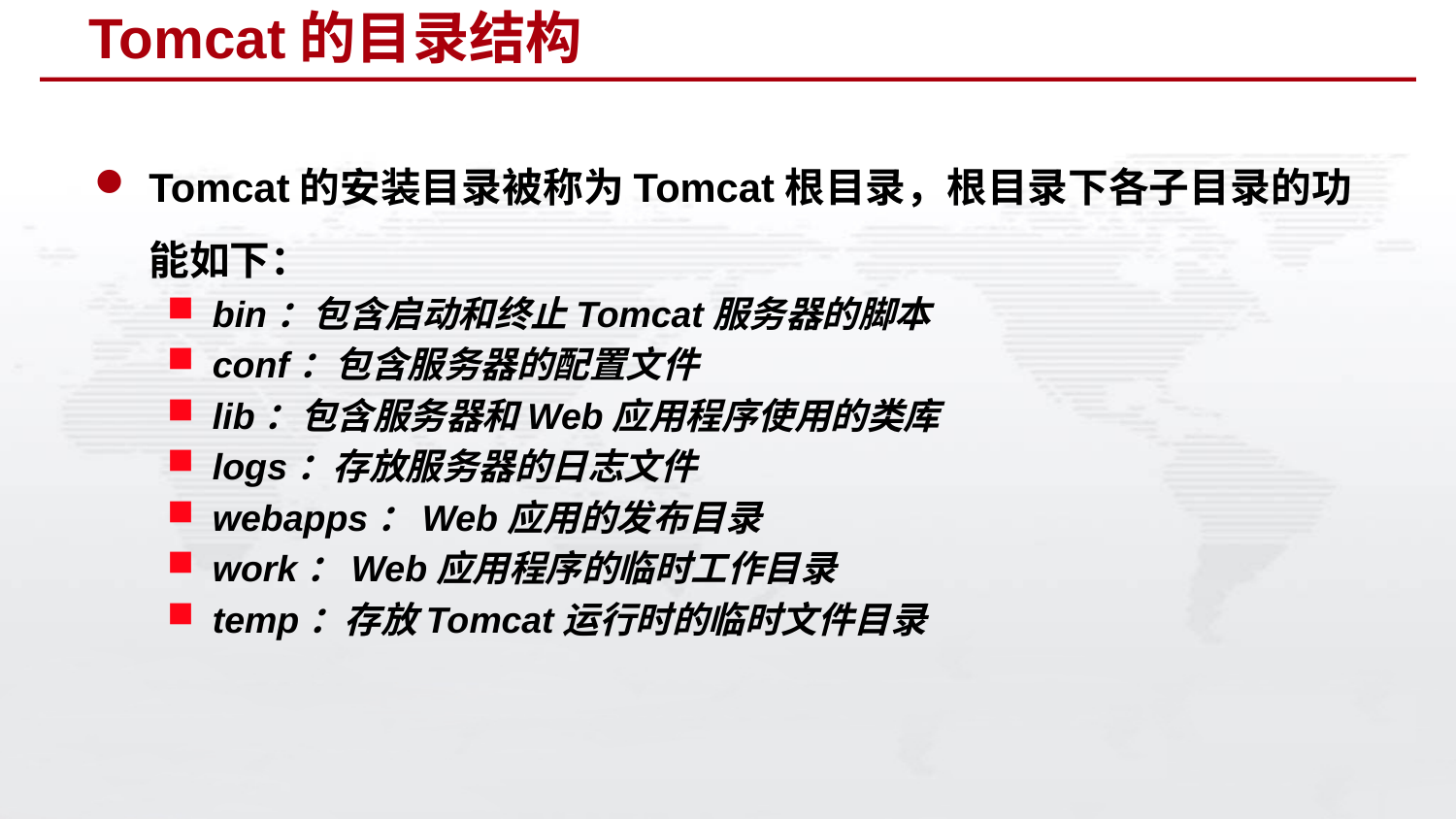

# Tomcat的目录结构
Tomcat的安装目录被称为Tomcat根目录，根目录下各子目录的功能如下：
bin：包含启动和终止Tomcat服务器的脚本
conf：包含服务器的配置文件
lib：包含服务器和Web应用程序使用的类库
logs：存放服务器的日志文件
webapps：Web应用的发布目录
work：Web应用程序的临时工作目录
temp：存放Tomcat运行时的临时文件目录